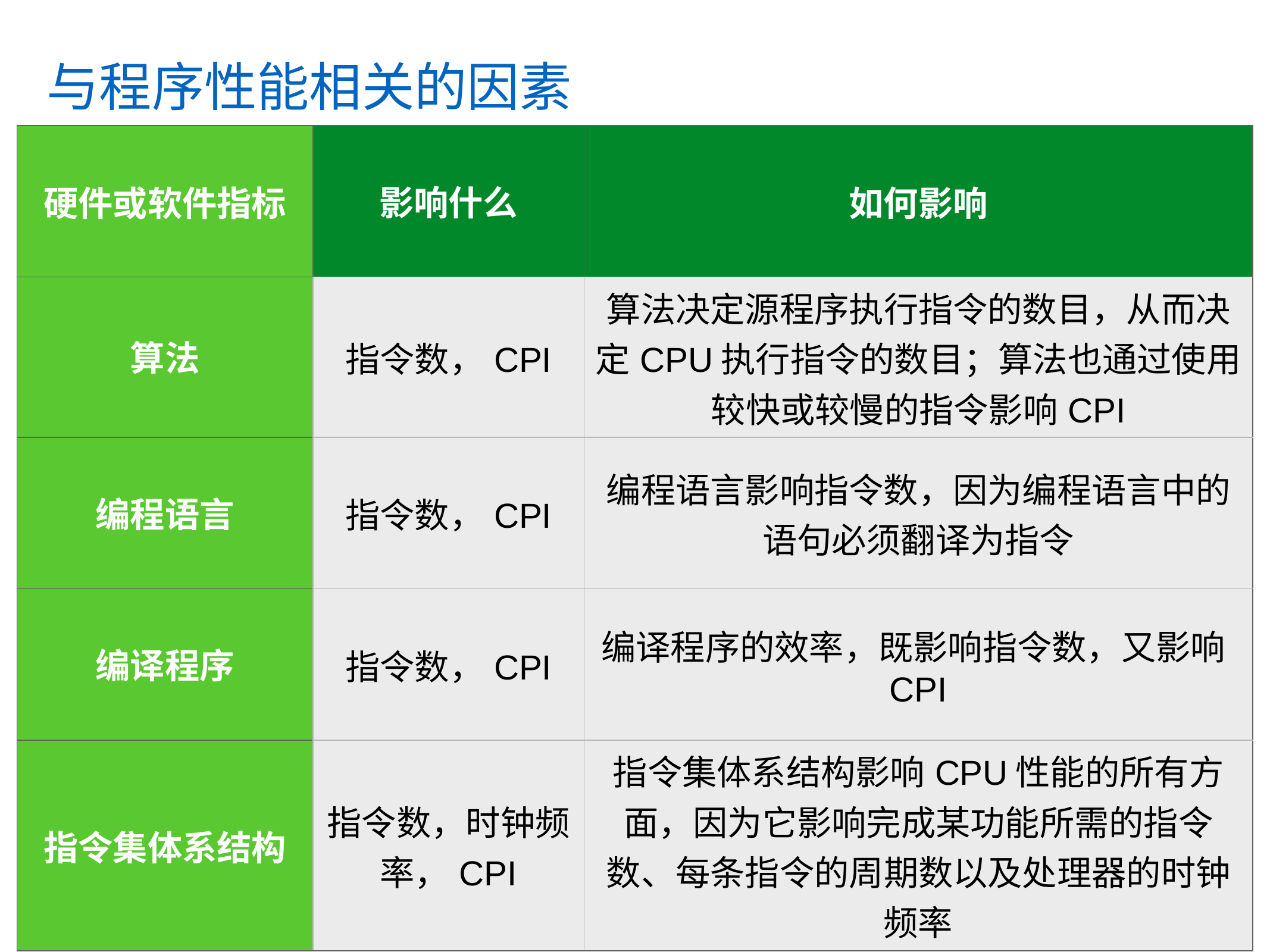

# 与程序性能相关的因素
| 硬件或软件指标 | 影响什么 | 如何影响 |
| --- | --- | --- |
| 算法 | 指令数，CPI | 算法决定源程序执行指令的数目，从而决定CPU执行指令的数目；算法也通过使用较快或较慢的指令影响CPI |
| 编程语言 | 指令数，CPI | 编程语言影响指令数，因为编程语言中的语句必须翻译为指令 |
| 编译程序 | 指令数，CPI | 编译程序的效率，既影响指令数，又影响CPI |
| 指令集体系结构 | 指令数，时钟频率，CPI | 指令集体系结构影响CPU性能的所有方面，因为它影响完成某功能所需的指令数、每条指令的周期数以及处理器的时钟频率 |
65